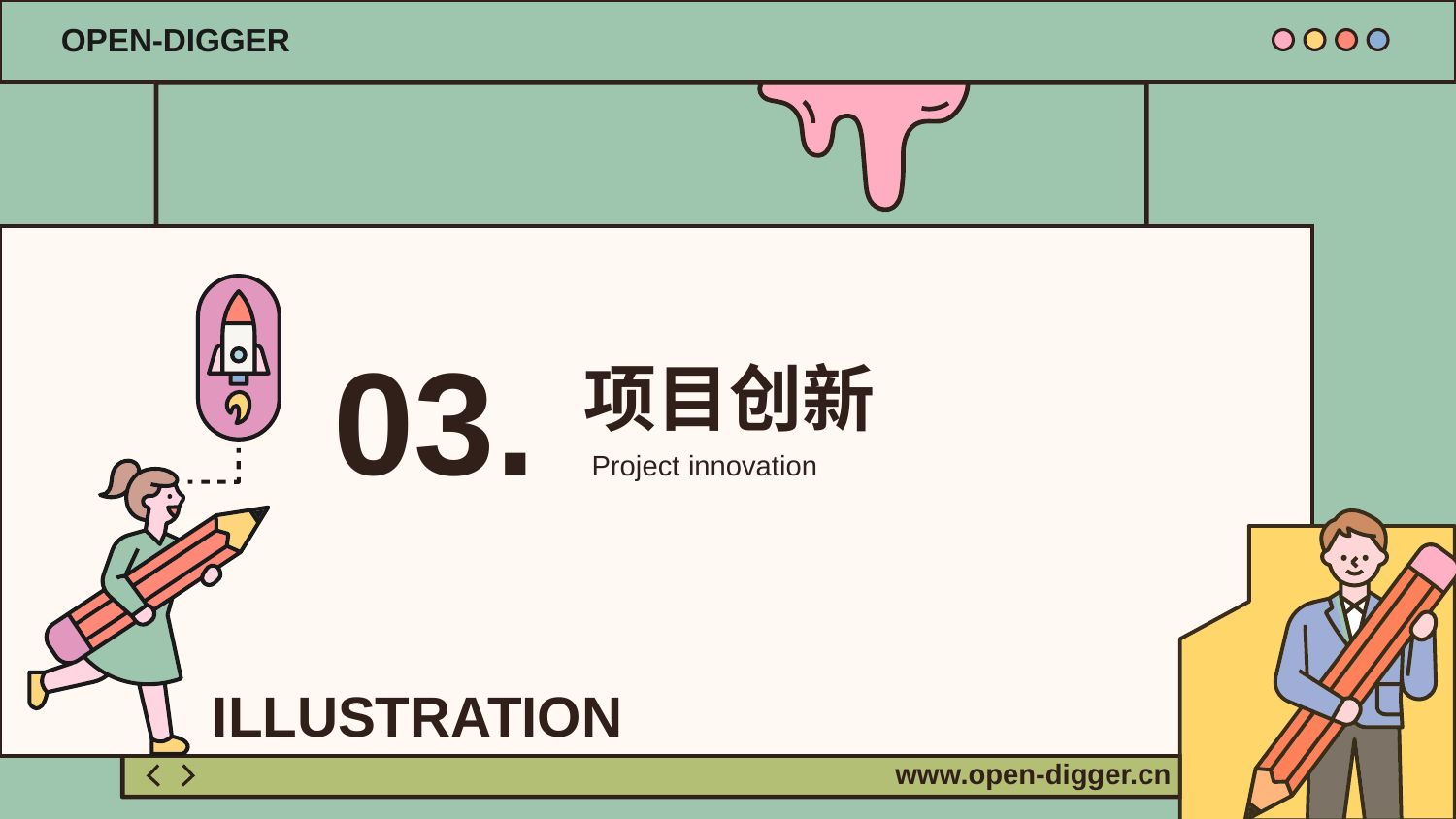

OPEN-DIGGER

03.
项目创新
Project innovation
ILLUSTRATION
www.open-digger.cn